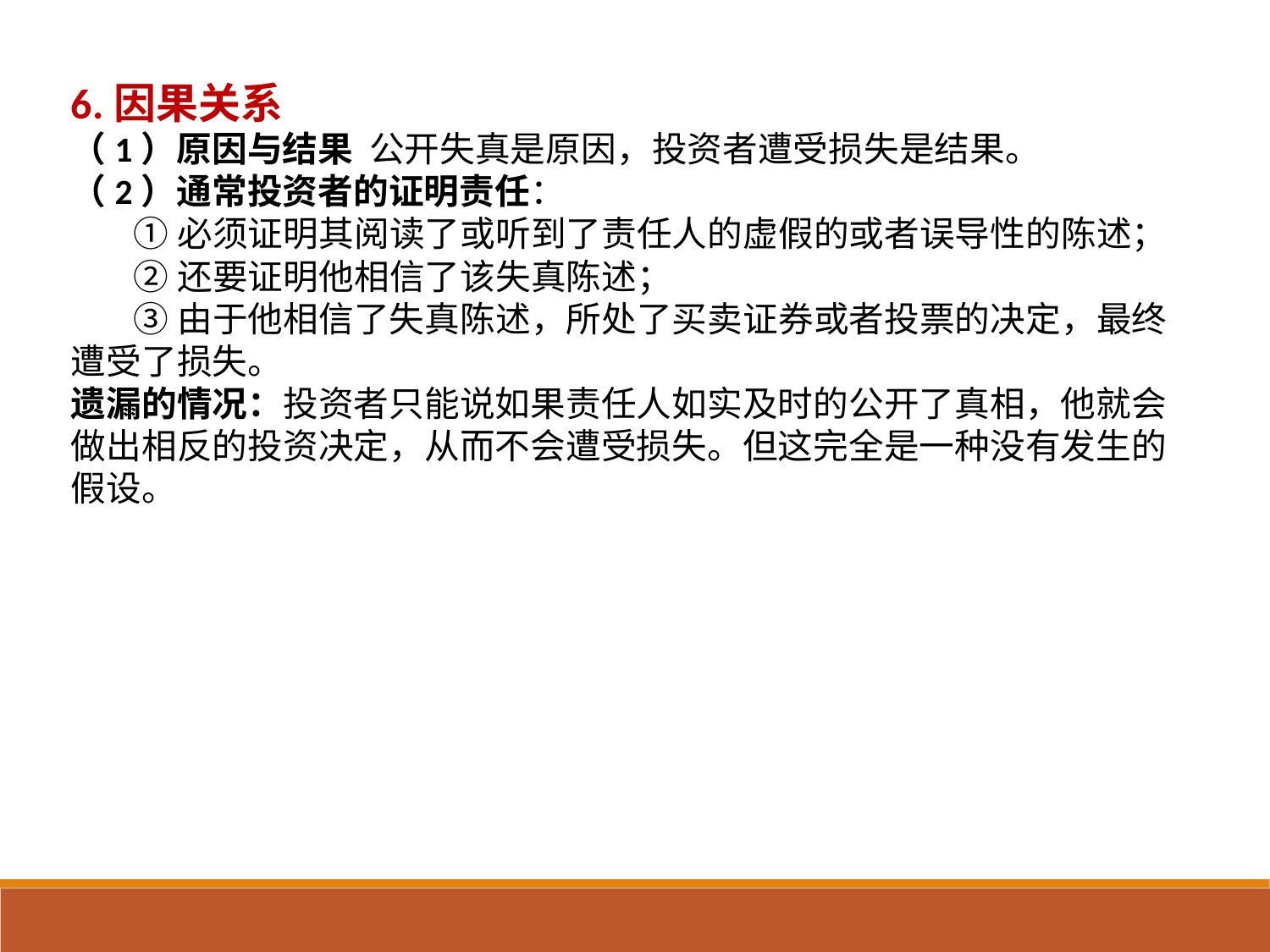

6.因果关系
（1）原因与结果  公开失真是原因，投资者遭受损失是结果。
（2）通常投资者的证明责任：
        ①必须证明其阅读了或听到了责任人的虚假的或者误导性的陈述；
        ②还要证明他相信了该失真陈述；
        ③由于他相信了失真陈述，所处了买卖证券或者投票的决定，最终遭受了损失。
遗漏的情况：投资者只能说如果责任人如实及时的公开了真相，他就会做出相反的投资决定，从而不会遭受损失。但这完全是一种没有发生的假设。